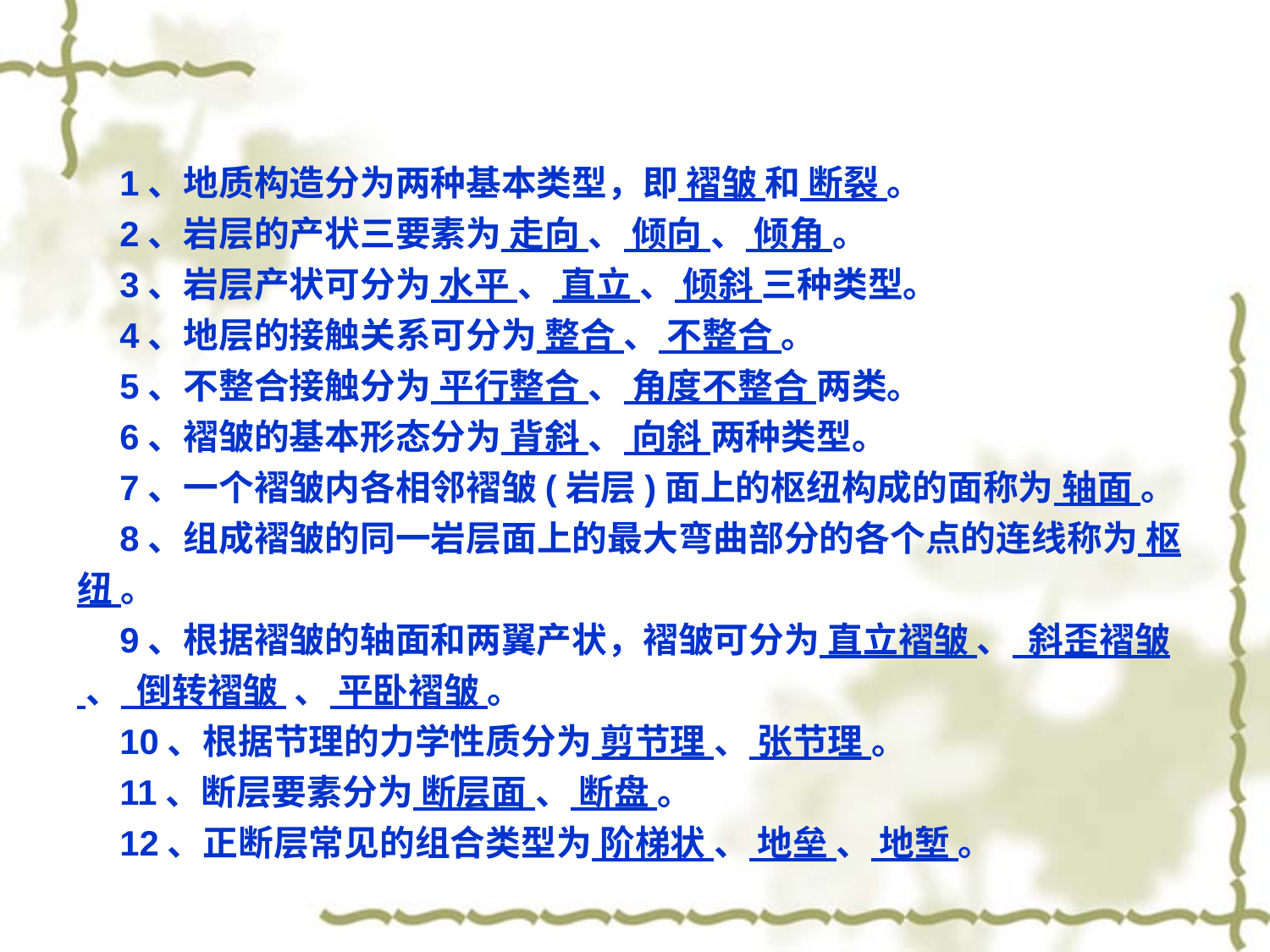

1、地质构造分为两种基本类型，即 褶皱 和 断裂 。
2、岩层的产状三要素为 走向 、 倾向 、 倾角 。
3、岩层产状可分为 水平 、 直立 、 倾斜 三种类型。
4、地层的接触关系可分为 整合 、 不整合 。
5、不整合接触分为 平行整合 、 角度不整合 两类。
6、褶皱的基本形态分为 背斜 、 向斜 两种类型。
7、一个褶皱内各相邻褶皱(岩层)面上的枢纽构成的面称为 轴面 。
8、组成褶皱的同一岩层面上的最大弯曲部分的各个点的连线称为 枢纽 。
9、根据褶皱的轴面和两翼产状，褶皱可分为 直立褶皱 、  斜歪褶皱  、  倒转褶皱  、 平卧褶皱 。
10、根据节理的力学性质分为 剪节理 、 张节理 。
11、断层要素分为 断层面 、 断盘 。
12、正断层常见的组合类型为 阶梯状 、 地垒 、 地堑 。